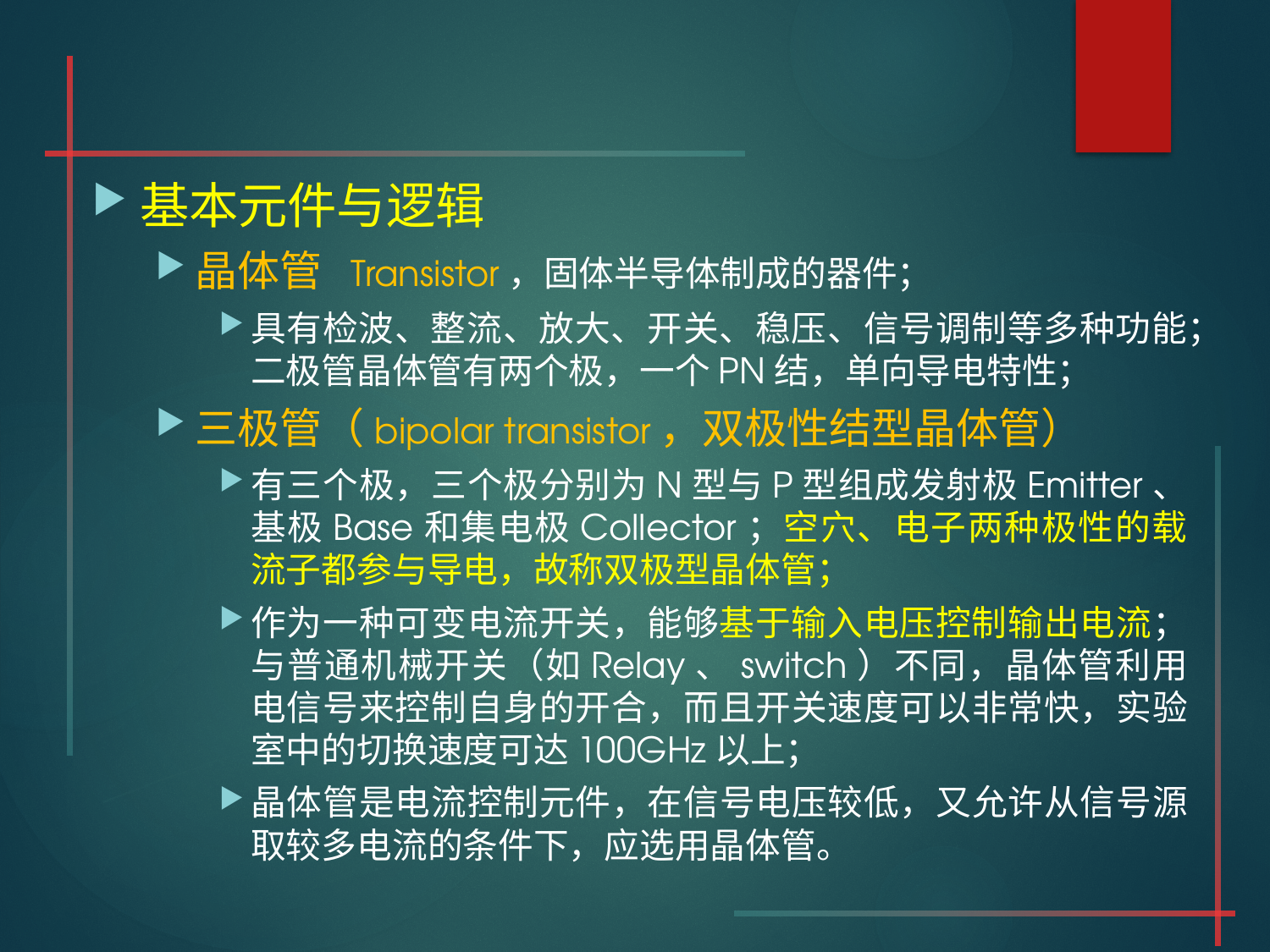

23
#
基本元件与逻辑
晶体管  Transistor，固体半导体制成的器件；
具有检波、整流、放大、开关、稳压、信号调制等多种功能；二极管晶体管有两个极，一个PN结，单向导电特性；
三极管（bipolar transistor，双极性结型晶体管）
有三个极，三个极分别为N型与P型组成发射极Emitter、基极Base和集电极Collector；空穴、电子两种极性的载流子都参与导电，故称双极型晶体管；
作为一种可变电流开关，能够基于输入电压控制输出电流；与普通机械开关（如Relay、switch）不同，晶体管利用电信号来控制自身的开合，而且开关速度可以非常快，实验室中的切换速度可达100GHz以上；
晶体管是电流控制元件，在信号电压较低，又允许从信号源取较多电流的条件下，应选用晶体管。